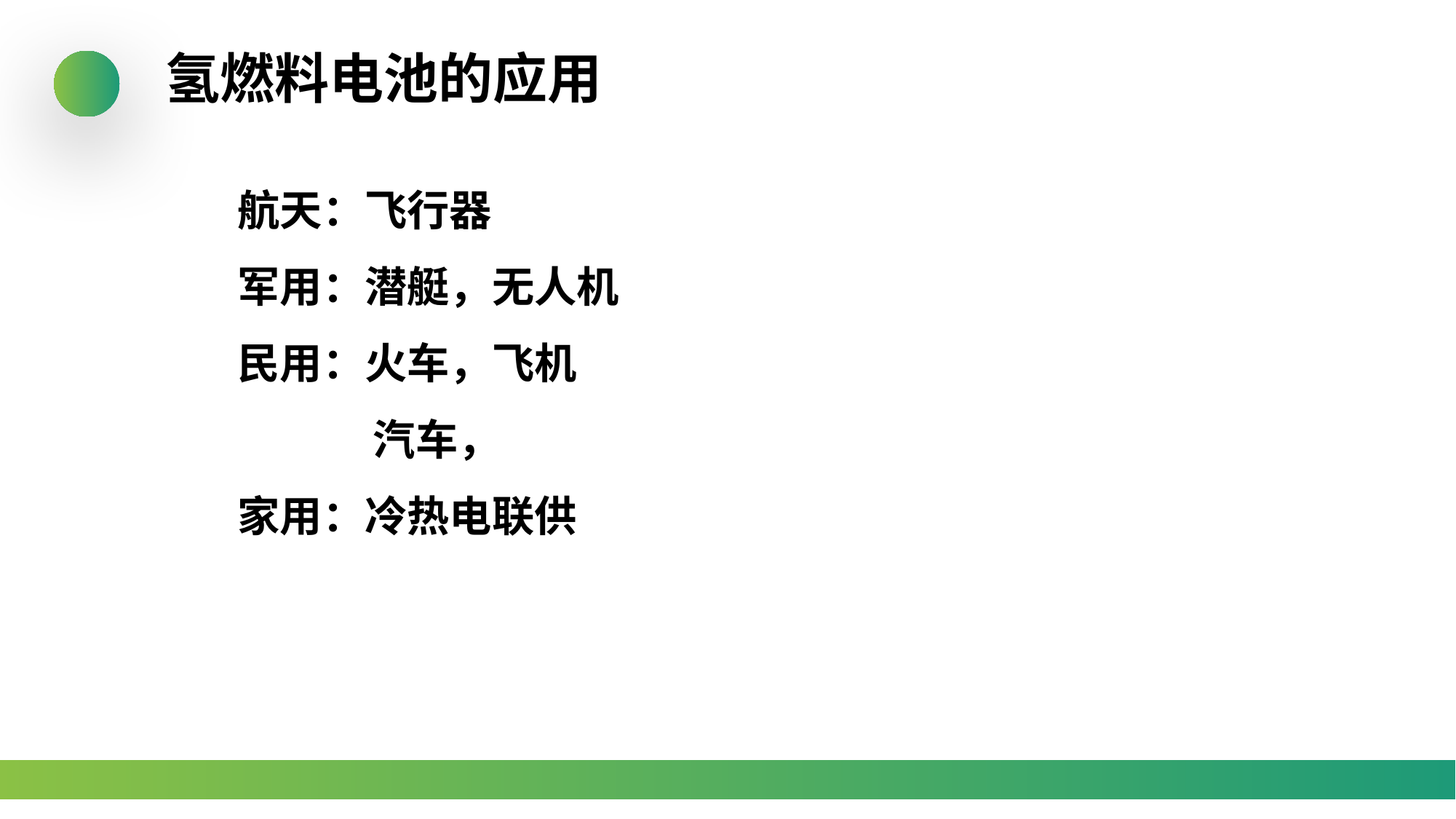

氢燃料电池的应用

航天：飞行器
军用：潜艇，无人机
民用：火车，飞机
             汽车，
家用：冷热电联供